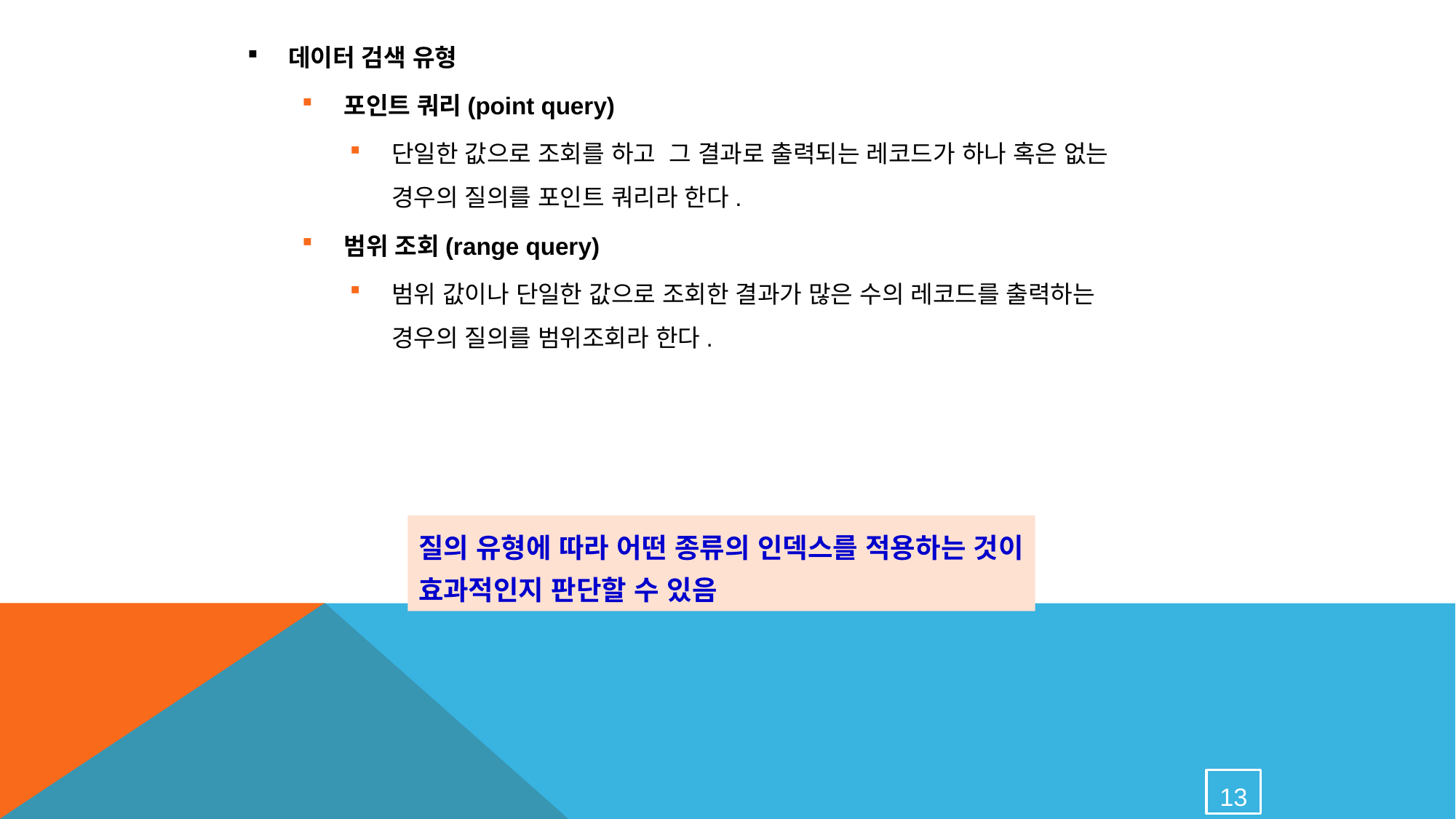

데이터 검색 유형
포인트 쿼리(point query)
단일한 값으로 조회를 하고  그 결과로 출력되는 레코드가 하나 혹은 없는 경우의 질의를 포인트 쿼리라 한다.
범위 조회(range query)
범위 값이나 단일한 값으로 조회한 결과가 많은 수의 레코드를 출력하는 경우의 질의를 범위조회라 한다.
질의 유형에 따라 어떤 종류의 인덱스를 적용하는 것이
효과적인지 판단할 수 있음
13